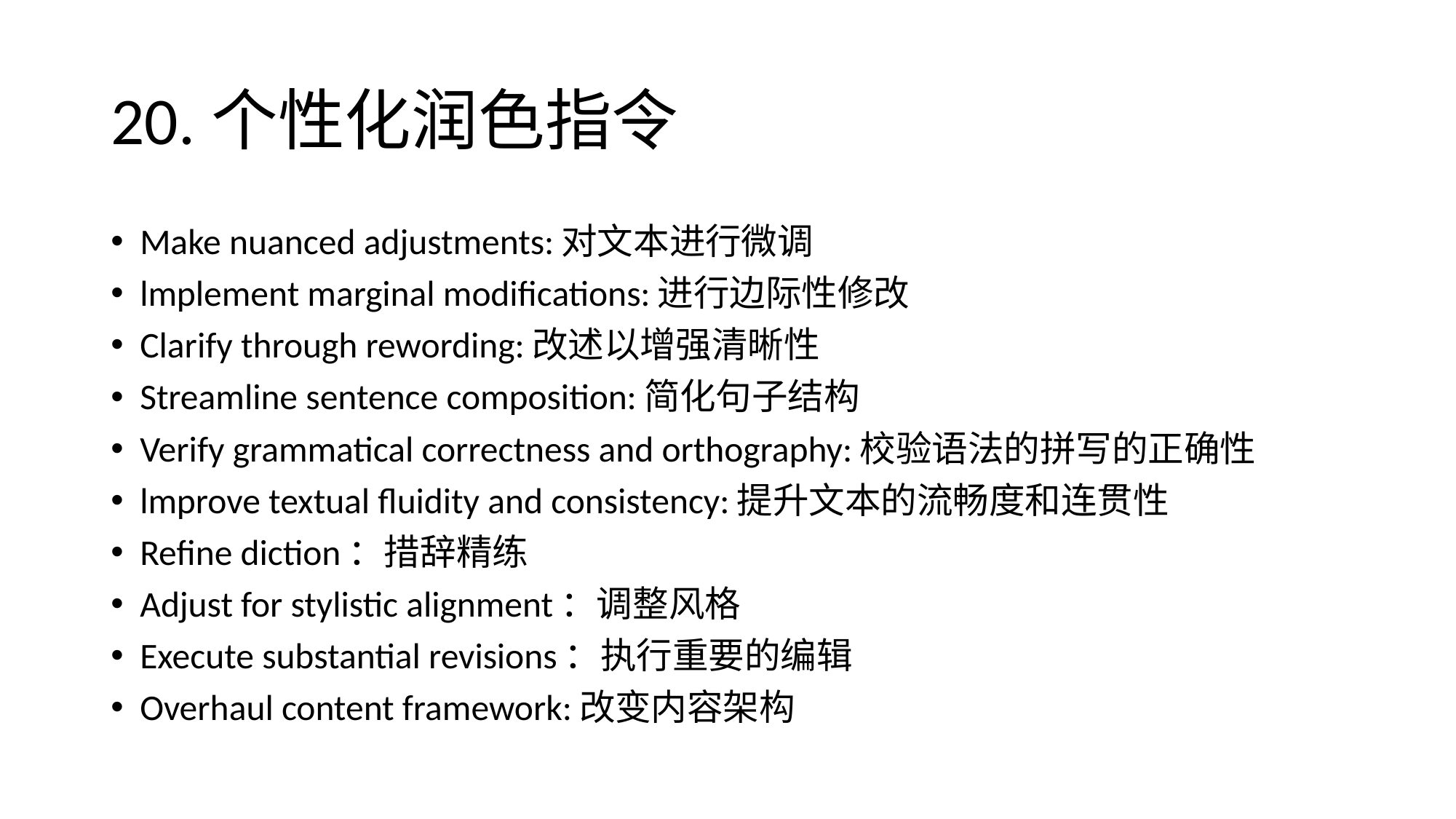

# 20.个性化润色指令
Make nuanced adjustments:对文本进行微调
lmplement marginal modifications:进行边际性修改
Clarify through rewording:改述以增强清晰性
Streamline sentence composition:简化句子结构
Verify grammatical correctness and orthography:校验语法的拼写的正确性
lmprove textual fluidity and consistency:提升文本的流畅度和连贯性
Refine diction：措辞精练
Adjust for stylistic alignment：调整风格
Execute substantial revisions：执行重要的编辑
Overhaul content framework:改变内容架构